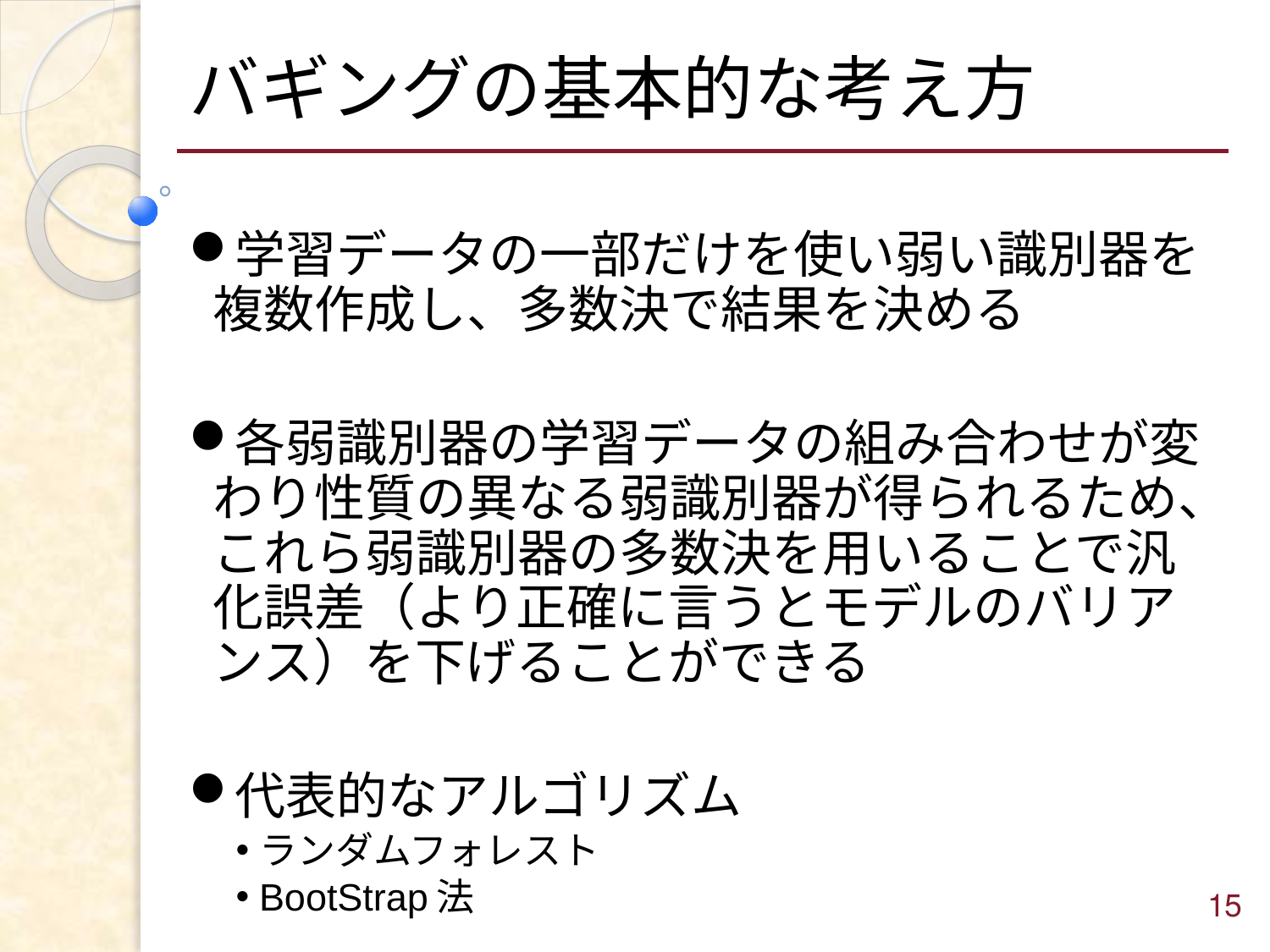

# バギングの基本的な考え方
学習データの一部だけを使い弱い識別器を複数作成し、多数決で結果を決める

各弱識別器の学習データの組み合わせが変わり性質の異なる弱識別器が得られるため、これら弱識別器の多数決を用いることで汎化誤差（より正確に言うとモデルのバリアンス）を下げることができる

代表的なアルゴリズム
ランダムフォレスト
BootStrap法
15